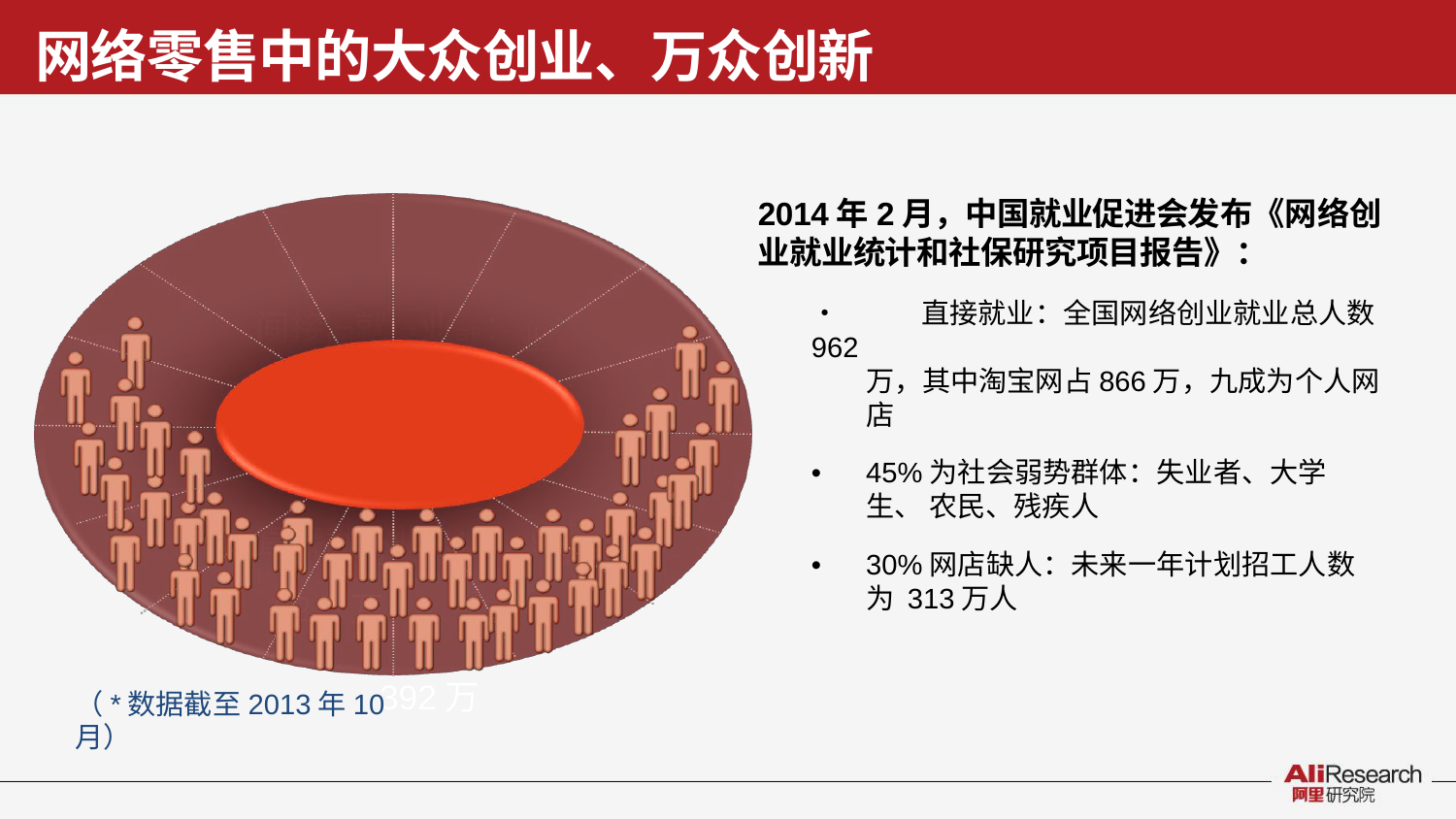

网络零售中的大众创业、万众创新

2014年2月，中国就业促进会发布《网络创
业就业统计和社保研究项目报告》：
•	直接就业：全国网络创业就业总人数962
万，其中淘宝网占866万，九成为个人网店
•	45%为社会弱势群体：失业者、大学生、 农民、残疾人
•	30%网店缺人：未来一年计划招工人数为 313万人
间接间就接业就：业>：310100万9万

直接就直业接：就9业62：万
392万
（*数据截至2013年10月）